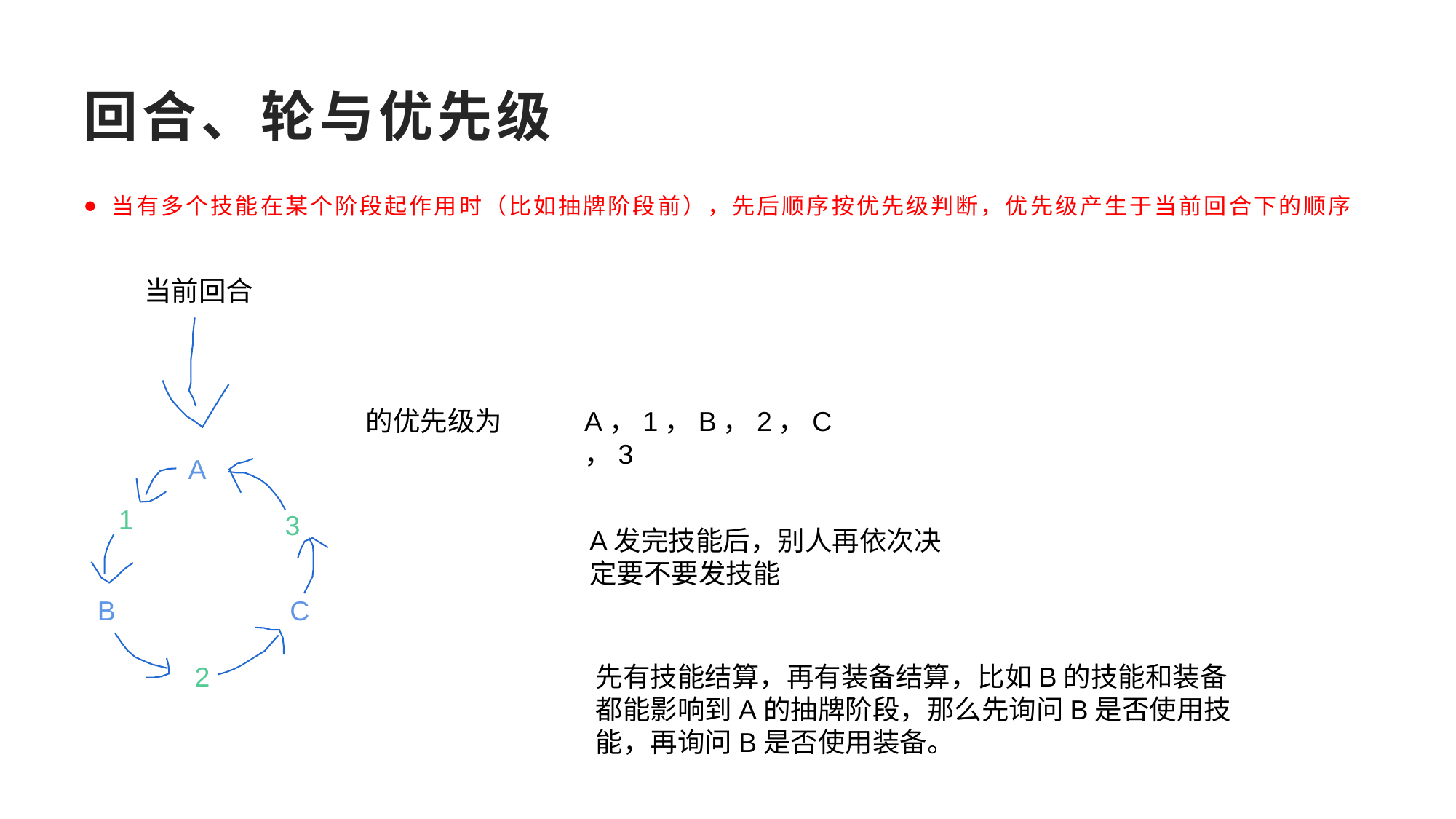

# 回合、轮与优先级
当有多个技能在某个阶段起作用时（比如抽牌阶段前），先后顺序按优先级判断，优先级产生于当前回合下的顺序
当前回合

的优先级为
A，1，B，2，C，3
A

1
3
A发完技能后，别人再依次决定要不要发技能

B
C

2
先有技能结算，再有装备结算，比如B的技能和装备都能影响到A的抽牌阶段，那么先询问B是否使用技能，再询问B是否使用装备。